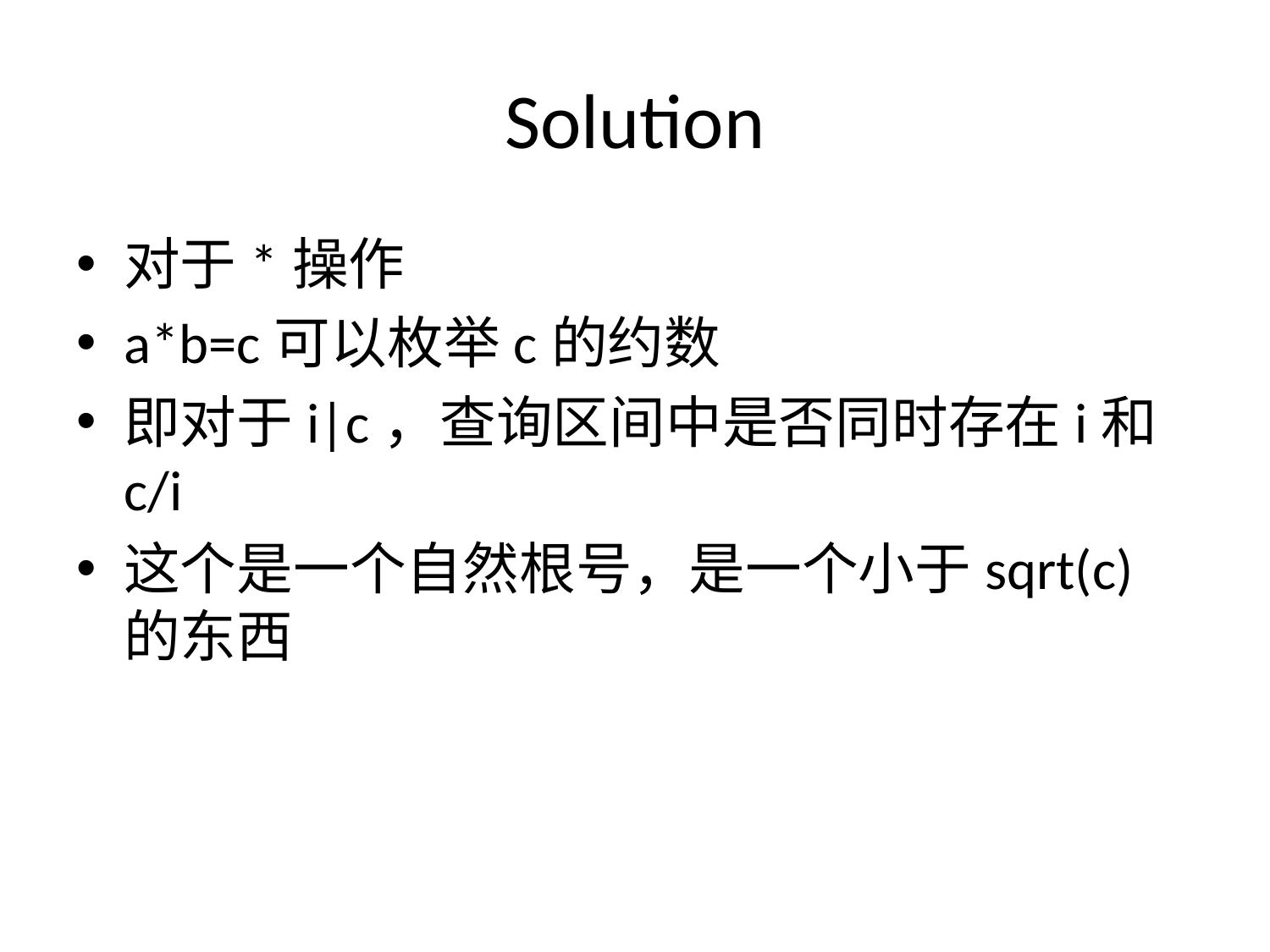

# Solution
对于*操作
a*b=c可以枚举c的约数
即对于i|c，查询区间中是否同时存在i和c/i
这个是一个自然根号，是一个小于sqrt(c)的东西